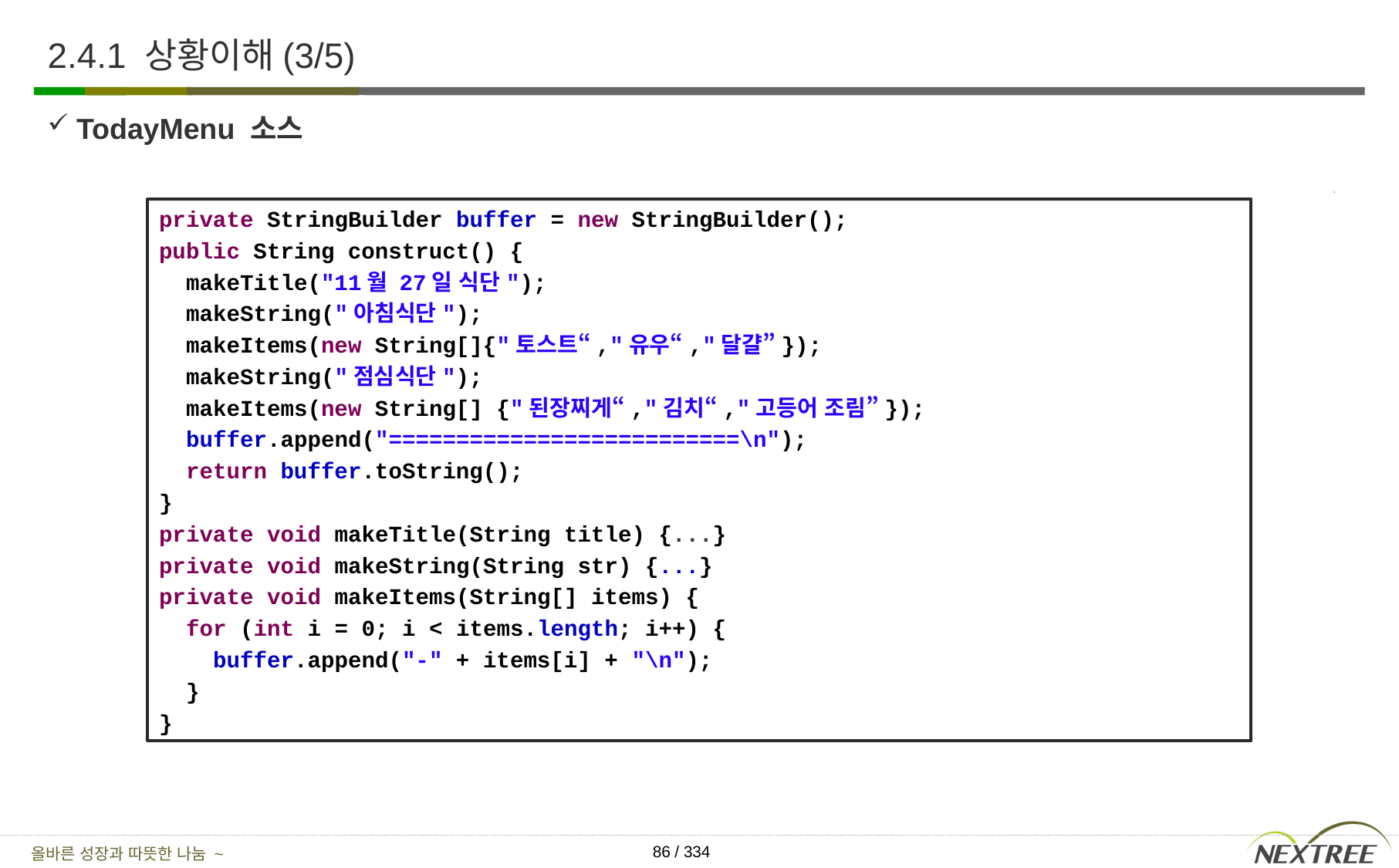

# 2.4.1 상황이해(3/5)
TodayMenu 소스
private StringBuilder buffer = new StringBuilder();
public String construct() {
  makeTitle("11월 27일 식단");
  makeString("아침식단");
  makeItems(new String[]{"토스트“,"유우“,"달걀”});
  makeString("점심식단");
  makeItems(new String[] {"된장찌게“,"김치“,"고등어 조림”});
  buffer.append("==========================\n");
  return buffer.toString();
}
private void makeTitle(String title) {...}
private void makeString(String str) {...}
private void makeItems(String[] items) {
  for (int i = 0; i < items.length; i++) {
    buffer.append("-" + items[i] + "\n");
  }
}